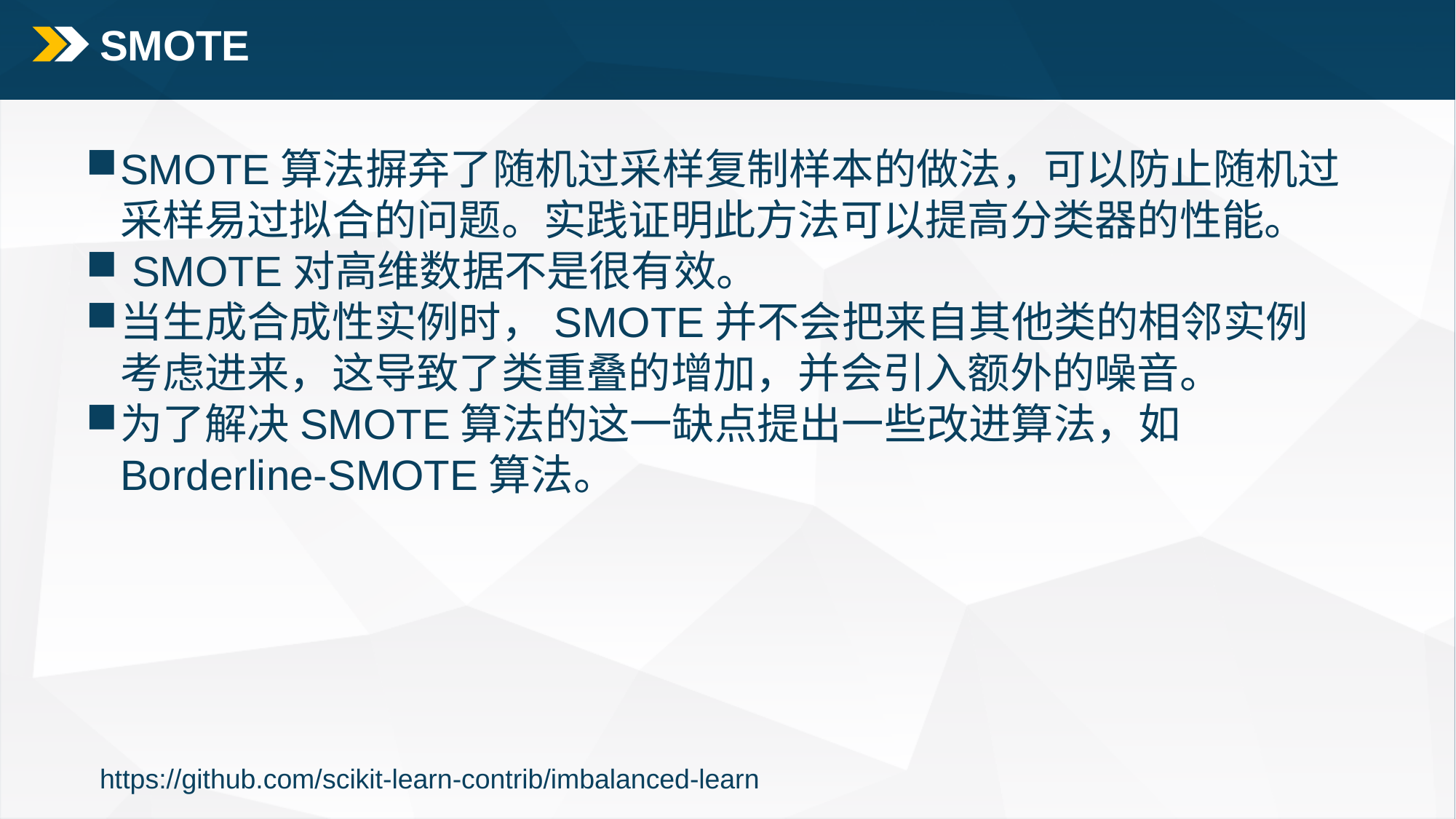

# SMOTE
SMOTE算法摒弃了随机过采样复制样本的做法，可以防止随机过采样易过拟合的问题。实践证明此方法可以提高分类器的性能。
 SMOTE对高维数据不是很有效。
当生成合成性实例时，SMOTE并不会把来自其他类的相邻实例考虑进来，这导致了类重叠的增加，并会引入额外的噪音。
为了解决SMOTE算法的这一缺点提出一些改进算法，如Borderline-SMOTE算法。
https://github.com/scikit-learn-contrib/imbalanced-learn